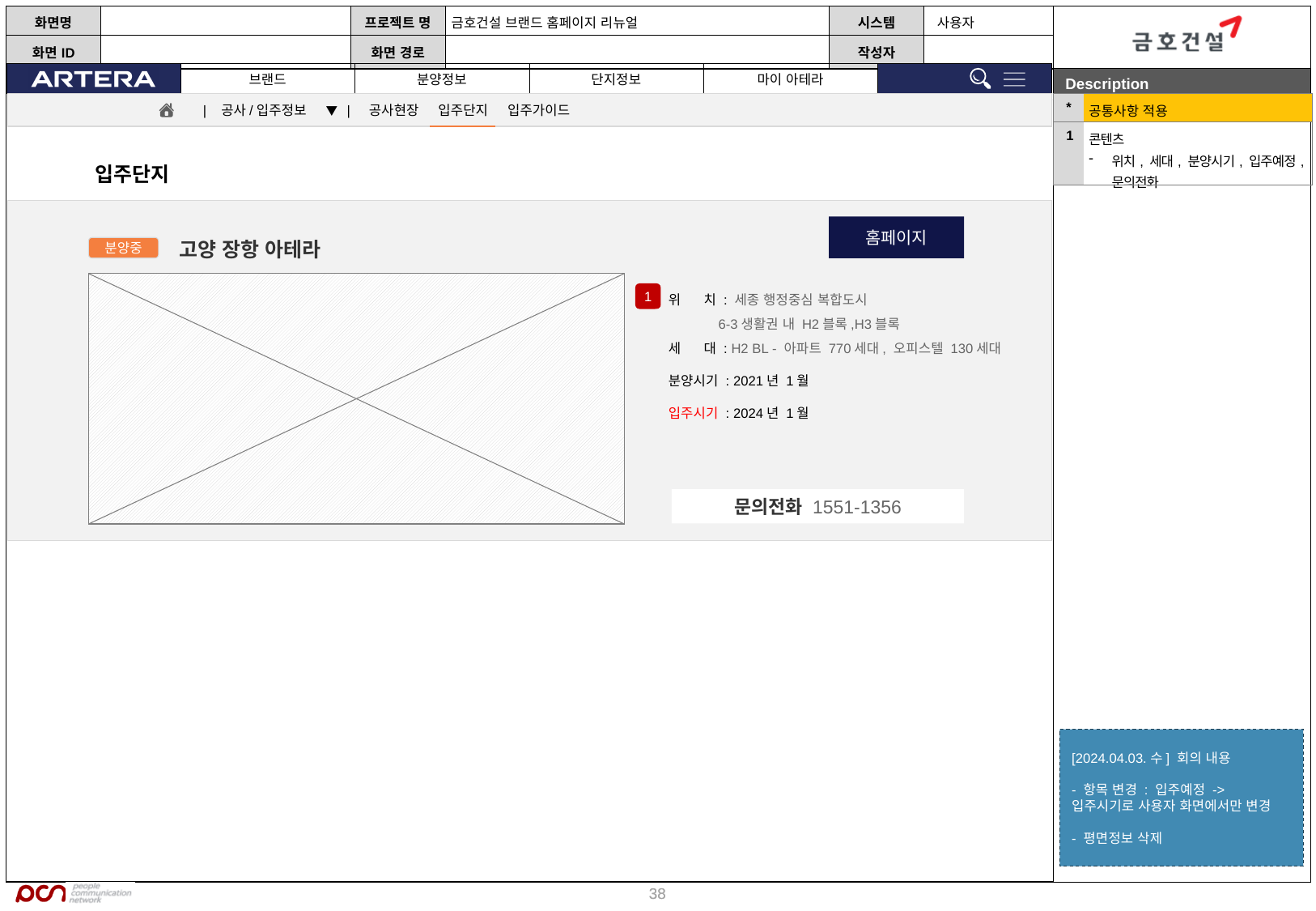

| \* | 공통사항 적용 |
| --- | --- |
| 1 | 콘텐츠 위치, 세대, 분양시기, 입주예정, 문의전화 |
|   공사/입주정보     ▼  |    공사현장     입주단지     입주가이드

입주단지

홈페이지
고양 장항 아테라
분양중

위      치 : 세종 행정중심 복합도시
             6-3생활권 내 H2블록,H3블록
세      대 : H2 BL - 아파트 770세대, 오피스텔 130세대
분양시기 : 2021년 1월
입주시기 : 2024년 1월
1
문의전화 1551-1356
[2024.04.03.수] 회의 내용
- 항목 변경 : 입주예정 -> 입주시기로 사용자 화면에서만 변경

- 평면정보 삭제